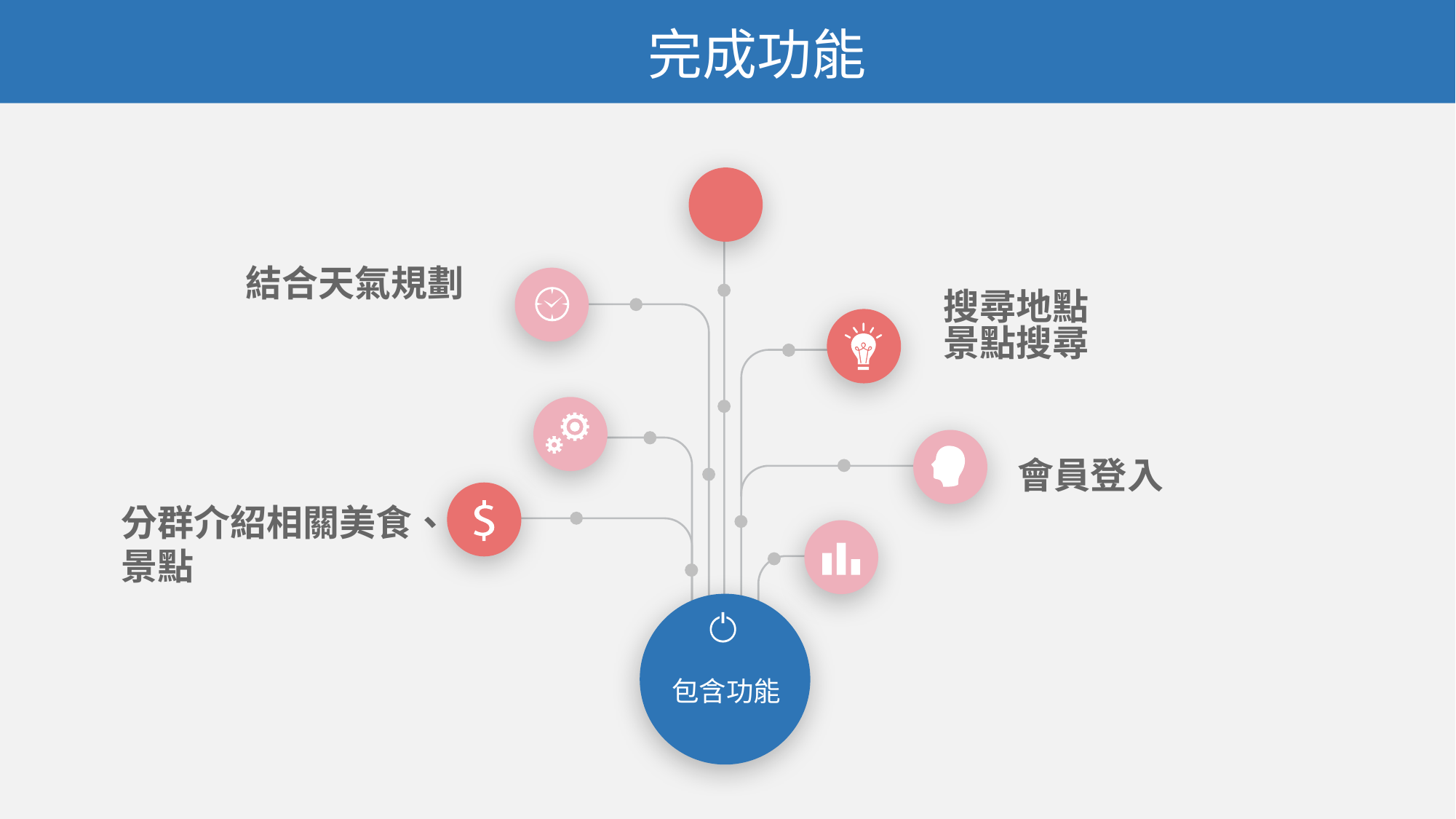

完成功能

結合天氣規劃

搜尋地點
景點搜尋

會員登入

分群介紹相關美食、景點

包含功能